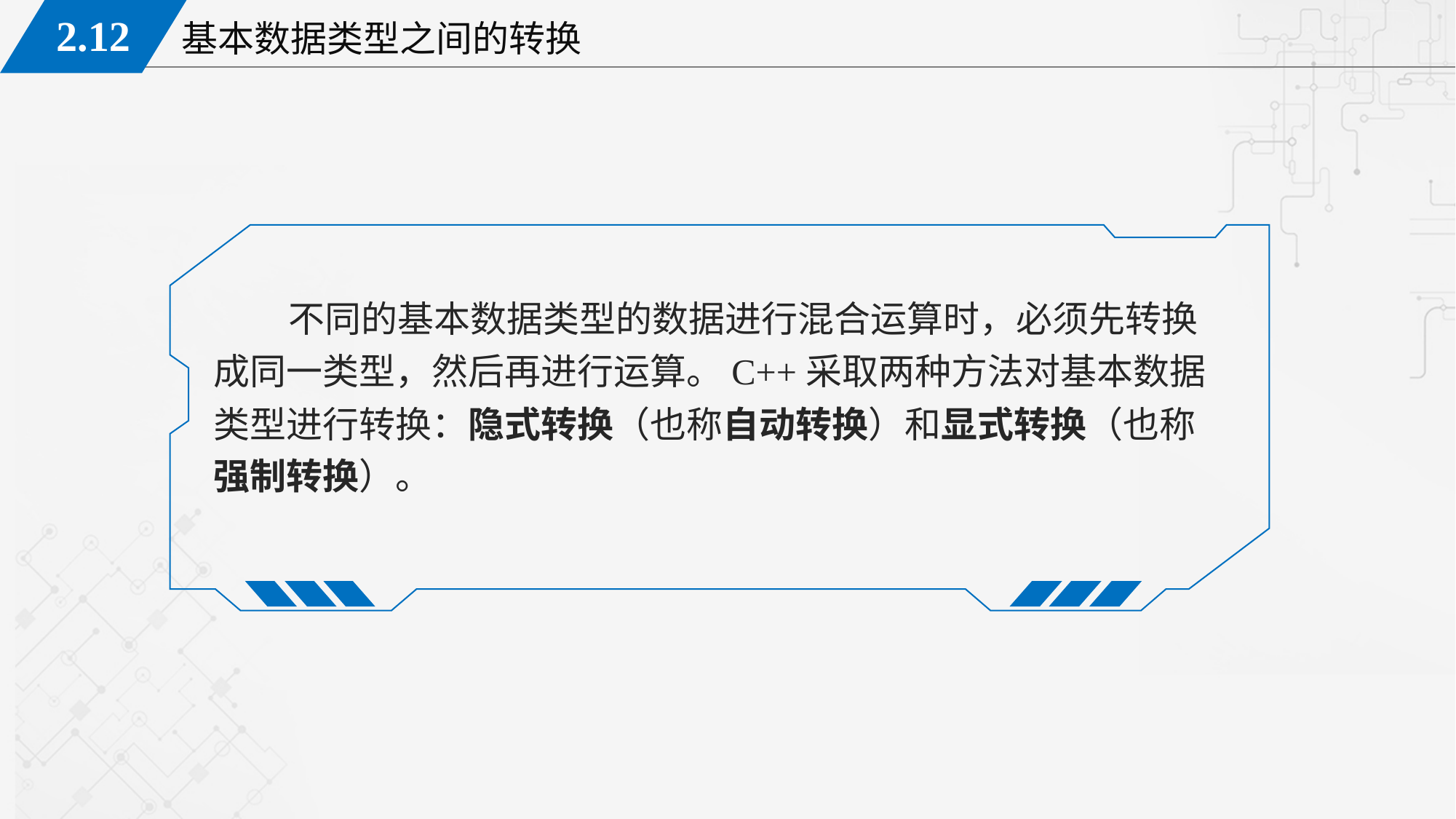

不同的基本数据类型的数据进行混合运算时，必须先转换成同一类型，然后再进行运算。C++采取两种方法对基本数据类型进行转换：隐式转换（也称自动转换）和显式转换（也称强制转换）。